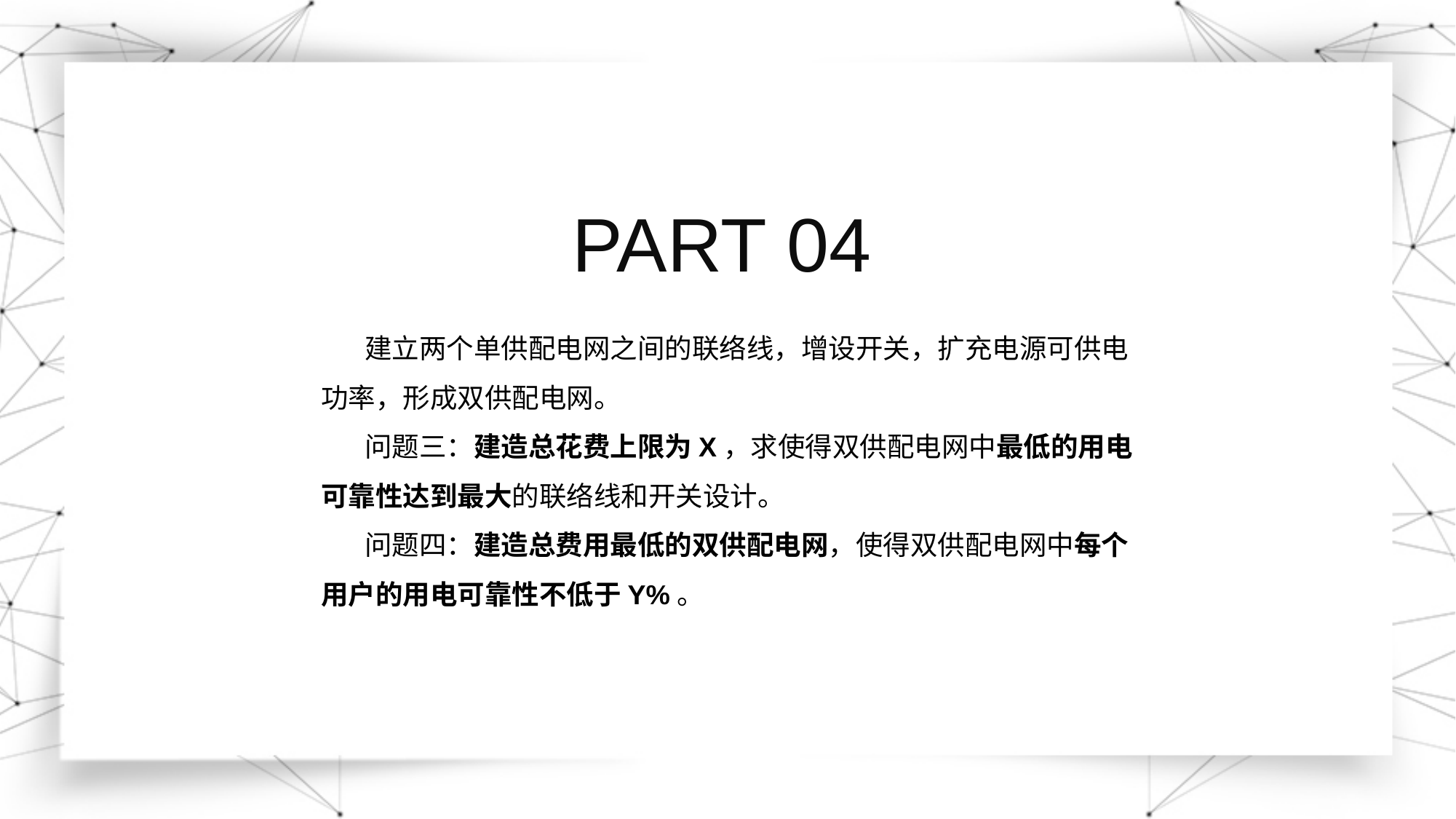

PART 04
      建立两个单供配电网之间的联络线，增设开关，扩充电源可供电功率，形成双供配电网。
      问题三：建造总花费上限为X，求使得双供配电网中最低的用电可靠性达到最大的联络线和开关设计。
      问题四：建造总费用最低的双供配电网，使得双供配电网中每个用户的用电可靠性不低于Y%。